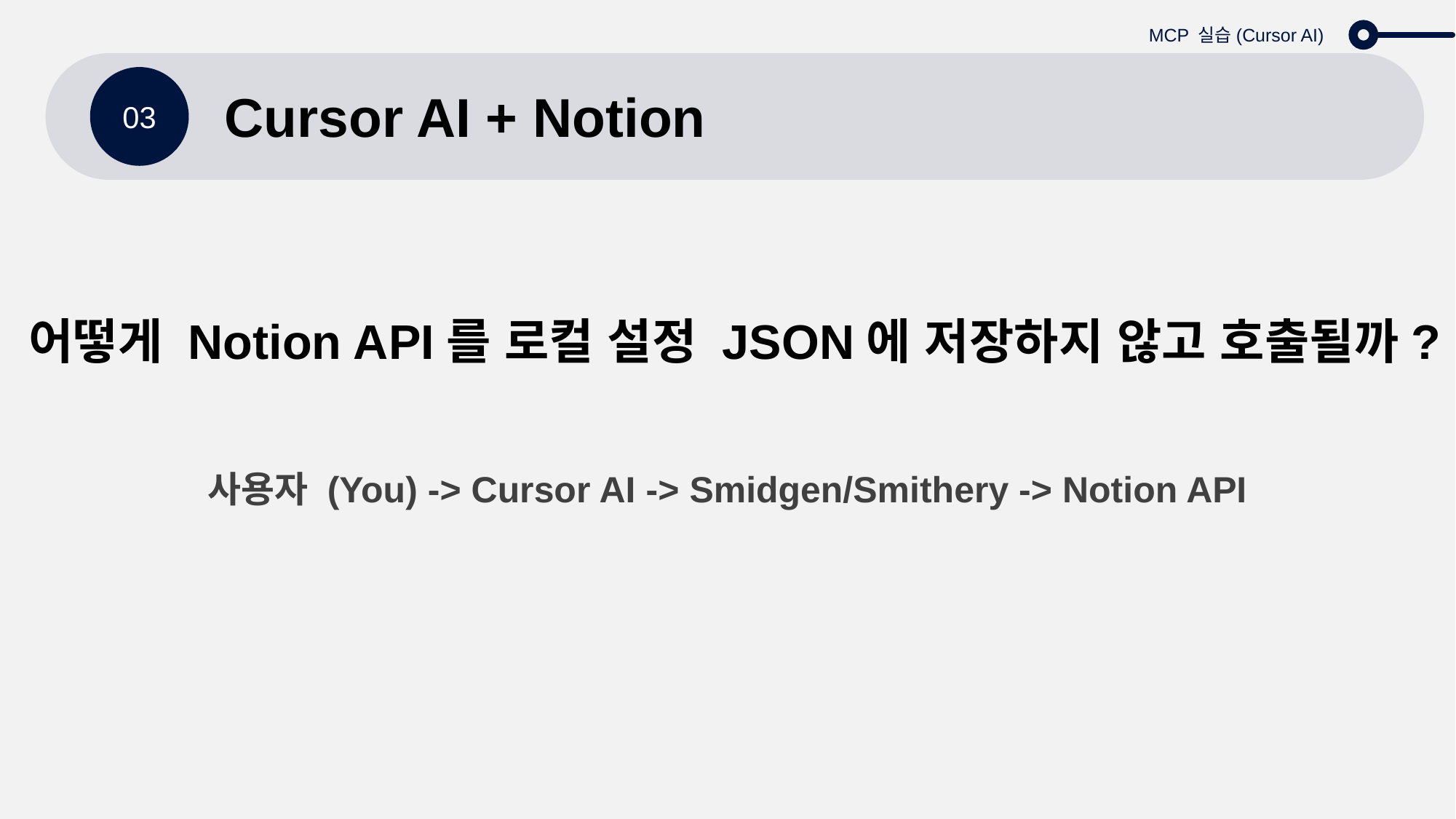

MCP 실습(Cursor AI)

03
Cursor AI + Notion
어떻게 Notion API를 로컬 설정 JSON에 저장하지 않고 호출될까?
사용자 (You) -> Cursor AI -> Smidgen/Smithery -> Notion API